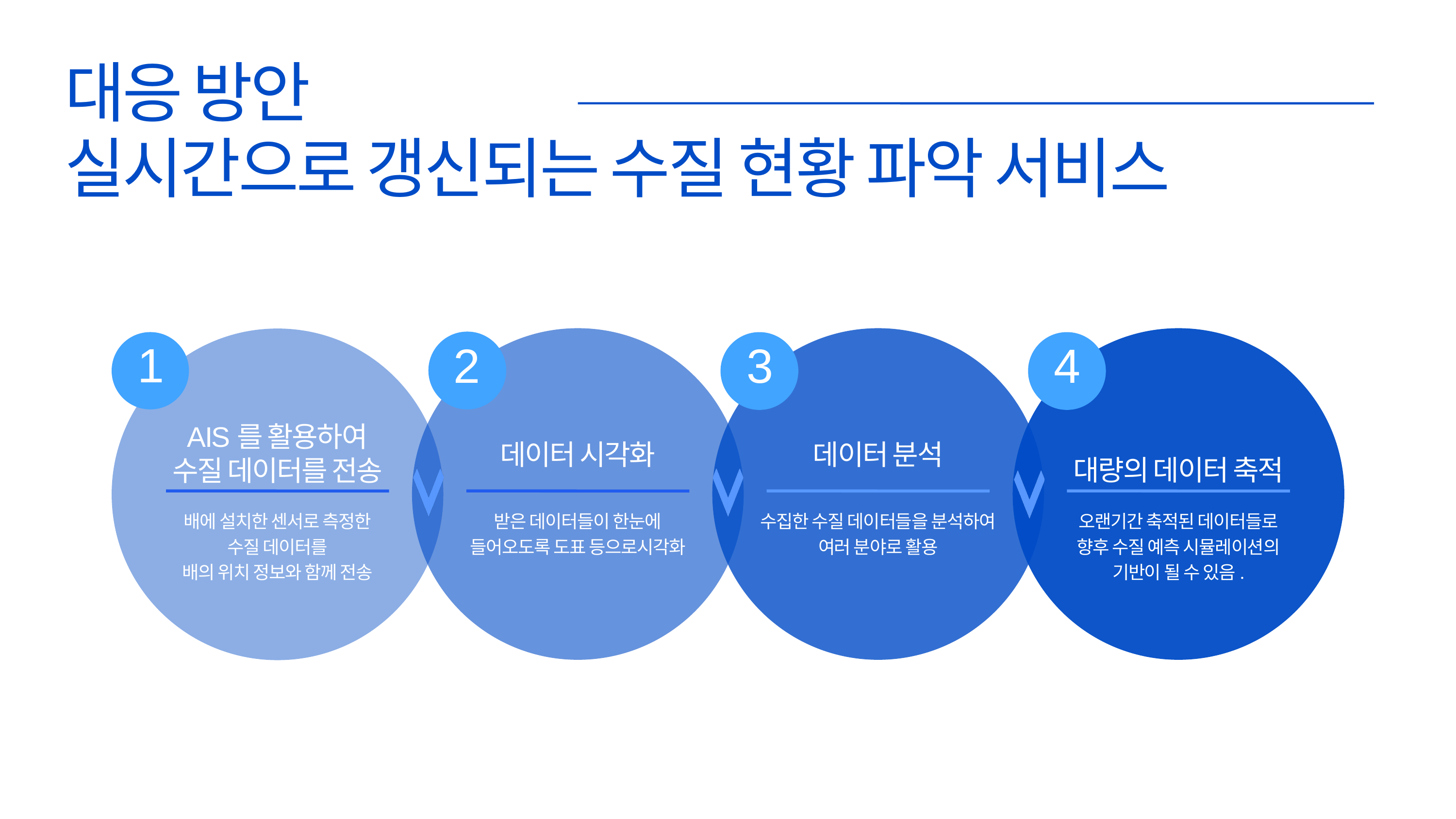

대응 방안
실시간으로 갱신되는 수질 현황 파악 서비스

1
2
3
4

AIS를 활용하여
수질 데이터를 전송
데이터 시각화
데이터 분석
대량의 데이터 축적

배에 설치한 센서로 측정한
수질 데이터를
배의 위치 정보와 함께 전송
받은 데이터들이 한눈에
들어오도록 도표 등으로시각화
수집한 수질 데이터들을 분석하여
여러 분야로 활용
오랜기간 축적된 데이터들로
향후 수질 예측 시뮬레이션의
기반이 될 수 있음.